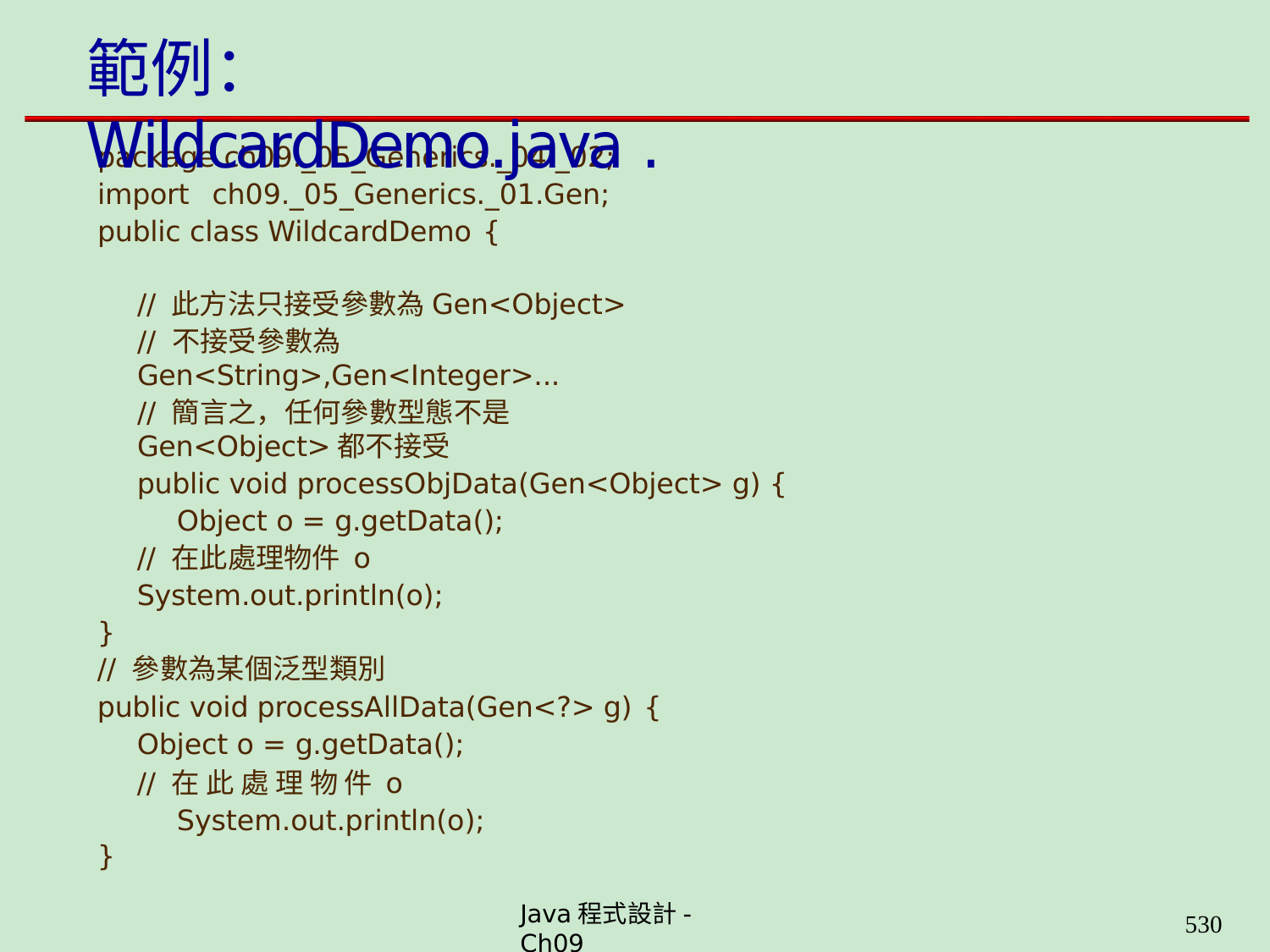

# 範例：WildcardDemo.java .
package ch09._05_Generics._04._02;  import	ch09._05_Generics._01.Gen;  public class WildcardDemo {

// 此方法只接受參數為Gen<Object>
// 不接受參數為Gen<String>,Gen<Integer>...
// 簡言之，任何參數型態不是Gen<Object>都不接受
public void processObjData(Gen<Object> g) {  Object o = g.getData();
// 在此處理物件 o
System.out.println(o);
}
// 參數為某個泛型類別
public void processAllData(Gen<?> g) {
Object o = g.getData();
// 在 此 處 理 物 件 o  System.out.println(o);
}
Java程式設計-Ch09
530